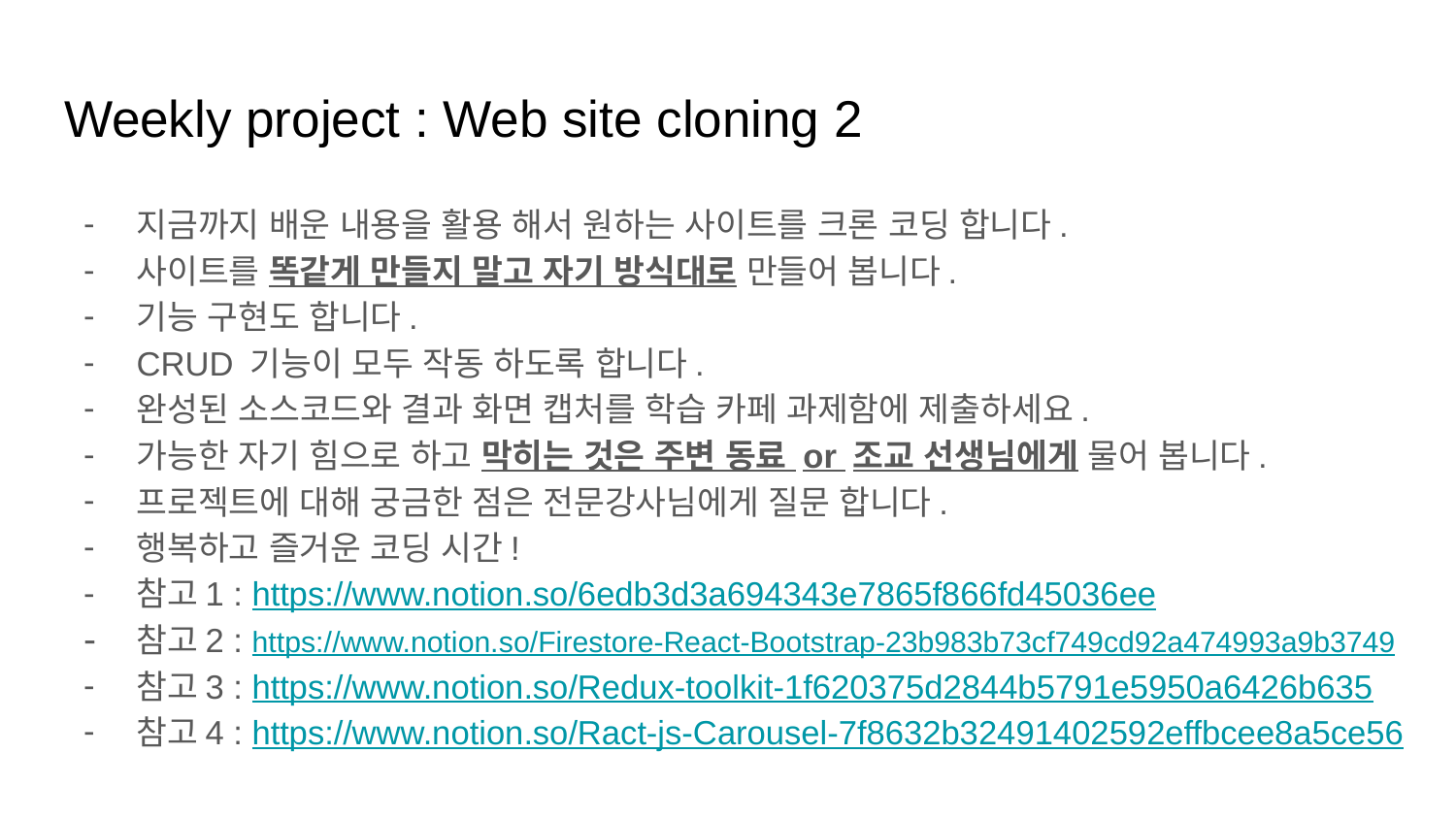

# Weekly project : Web site cloning 2
지금까지 배운 내용을 활용 해서 원하는 사이트를 크론 코딩 합니다.
사이트를 똑같게 만들지 말고 자기 방식대로 만들어 봅니다.
기능 구현도 합니다.
CRUD 기능이 모두 작동 하도록 합니다.
완성된 소스코드와 결과 화면 캡처를 학습 카페 과제함에 제출하세요.
가능한 자기 힘으로 하고 막히는 것은 주변 동료 or 조교 선생님에게 물어 봅니다.
프로젝트에 대해 궁금한 점은 전문강사님에게 질문 합니다.
행복하고 즐거운 코딩 시간!
참고1 : https://www.notion.so/6edb3d3a694343e7865f866fd45036ee
참고2 : https://www.notion.so/Firestore-React-Bootstrap-23b983b73cf749cd92a474993a9b3749
참고3 : https://www.notion.so/Redux-toolkit-1f620375d2844b5791e5950a6426b635
참고4 : https://www.notion.so/Ract-js-Carousel-7f8632b32491402592effbcee8a5ce56